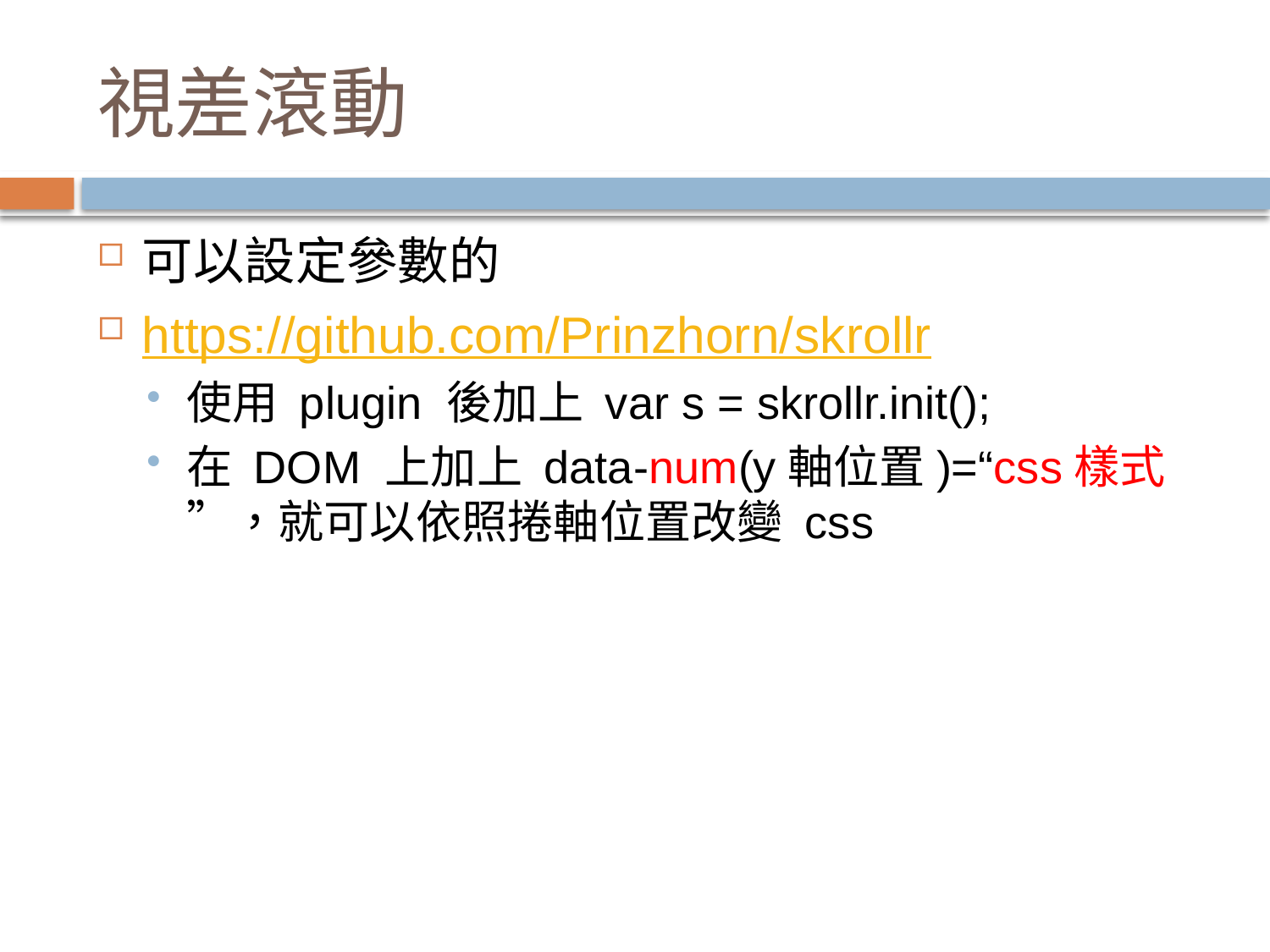

# 視差滾動
可以設定參數的
https://github.com/Prinzhorn/skrollr
使用 plugin 後加上 var s = skrollr.init();
在 DOM 上加上 data-num(y軸位置)=“css樣式”，就可以依照捲軸位置改變 css